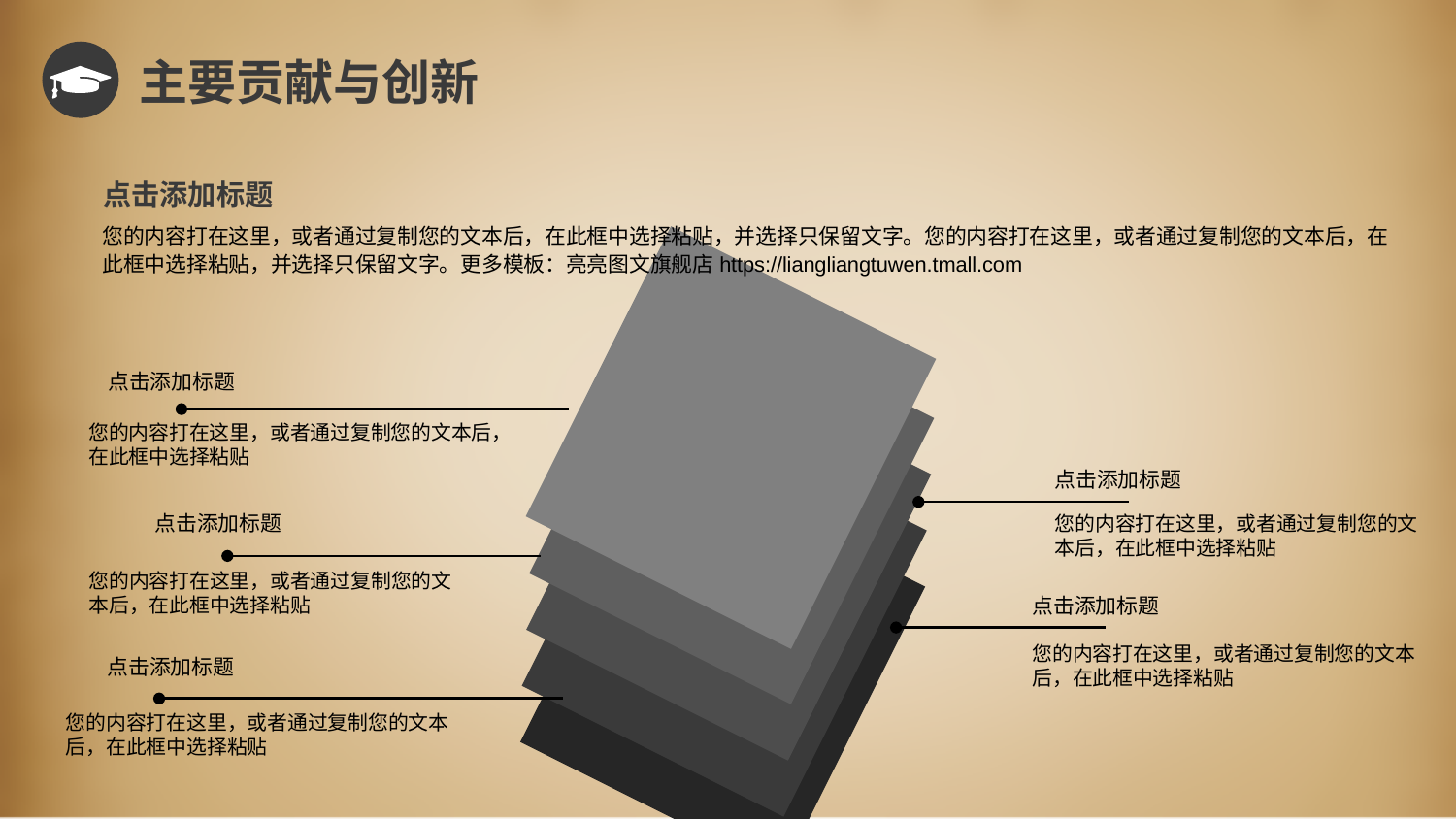

主要贡献与创新
点击添加标题
您的内容打在这里，或者通过复制您的文本后，在此框中选择粘贴，并选择只保留文字。您的内容打在这里，或者通过复制您的文本后，在此框中选择粘贴，并选择只保留文字。更多模板：亮亮图文旗舰店https://liangliangtuwen.tmall.com

点击添加标题

您的内容打在这里，或者通过复制您的文本后，在此框中选择粘贴
点击添加标题

点击添加标题
您的内容打在这里，或者通过复制您的文本后，在此框中选择粘贴

您的内容打在这里，或者通过复制您的文本后，在此框中选择粘贴
点击添加标题
您的内容打在这里，或者通过复制您的文本后，在此框中选择粘贴
点击添加标题
您的内容打在这里，或者通过复制您的文本后，在此框中选择粘贴